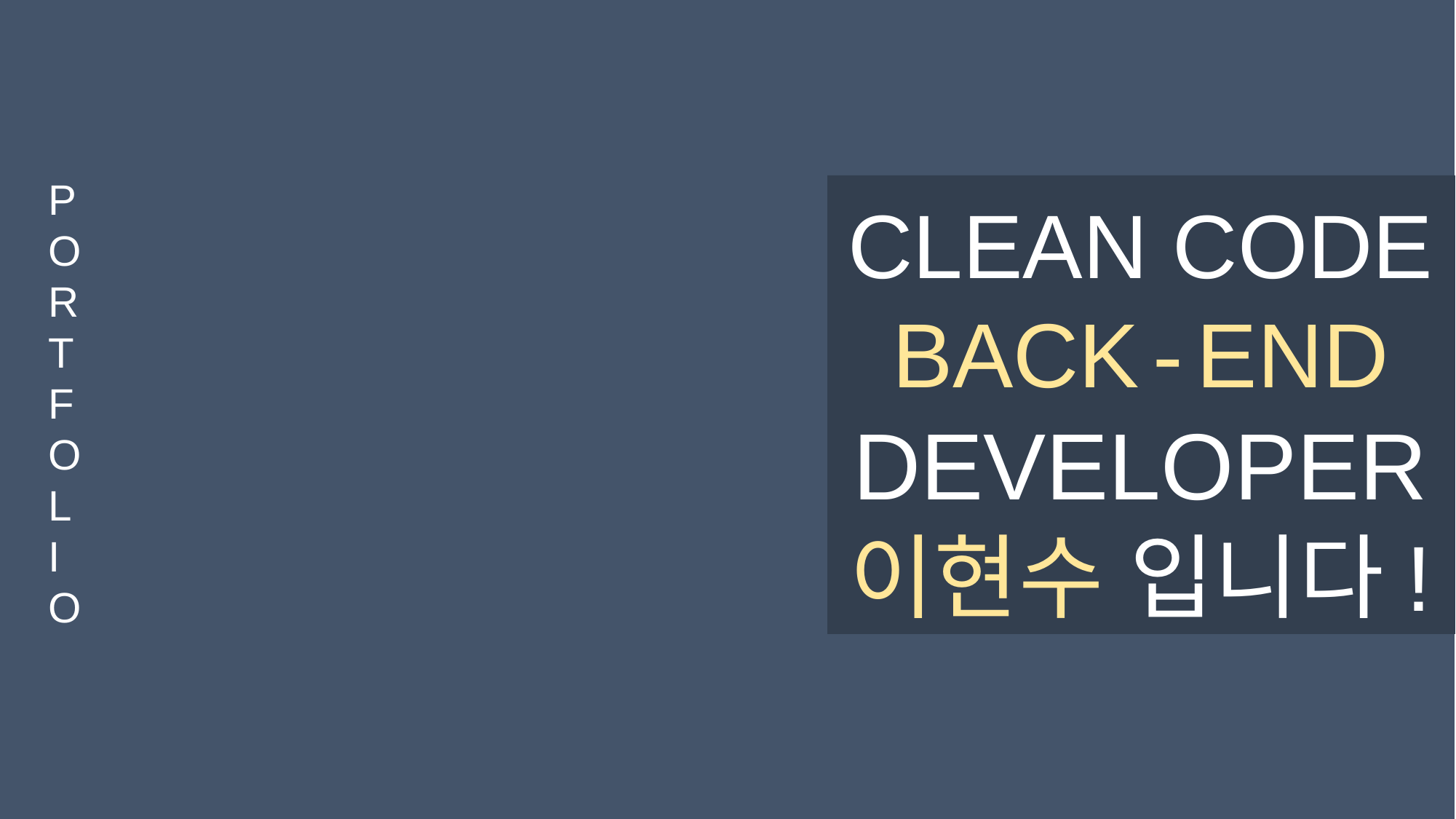

P
O
R
T
F
O
L
I
O

CLEAN CODE
BACK - END
DEVELOPER
이현수 입니다!